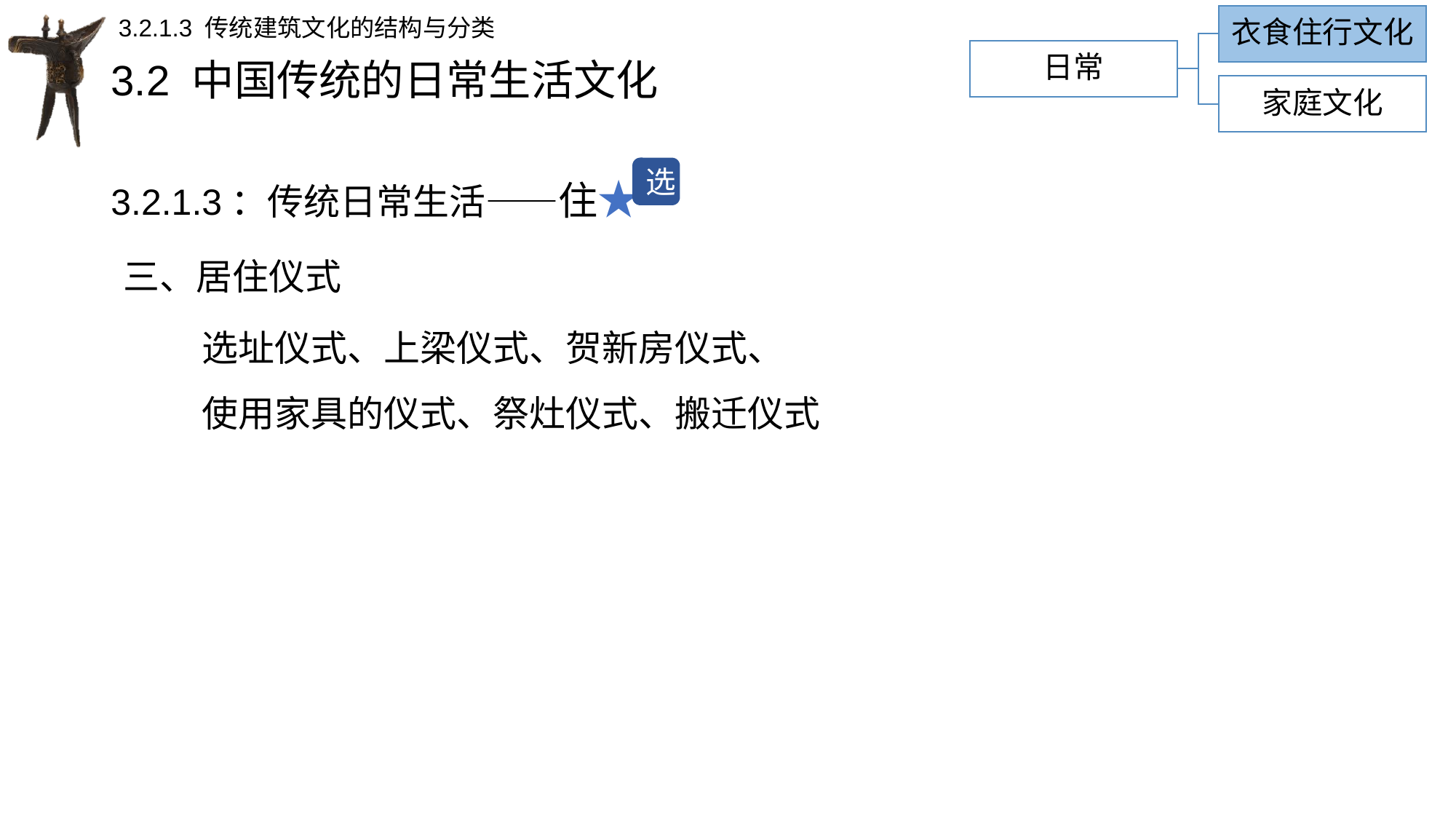

衣食住行文化
3.2.1.3 传统建筑文化的结构与分类

日常
# 3.2 中国传统的日常生活文化

家庭文化
3.2.1.3：传统日常生活——住★
选
三、居住仪式
选址仪式、上梁仪式、贺新房仪式、
使用家具的仪式、祭灶仪式、搬迁仪式
87